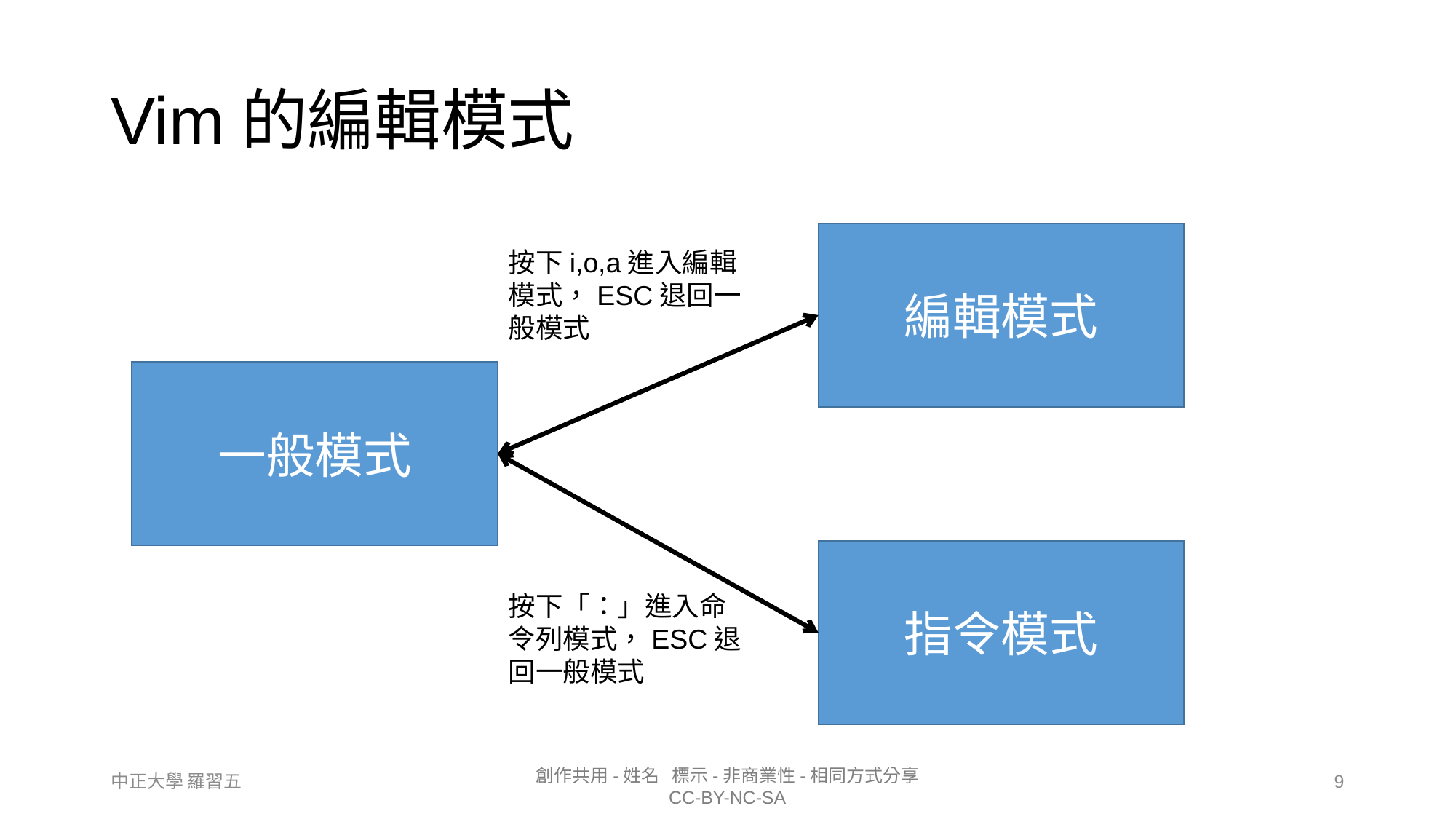

# Vim的編輯模式
編輯模式
按下i,o,a進入編輯模式，ESC退回一般模式
一般模式
指令模式
按下「：」進入命令列模式，ESC退回一般模式
9